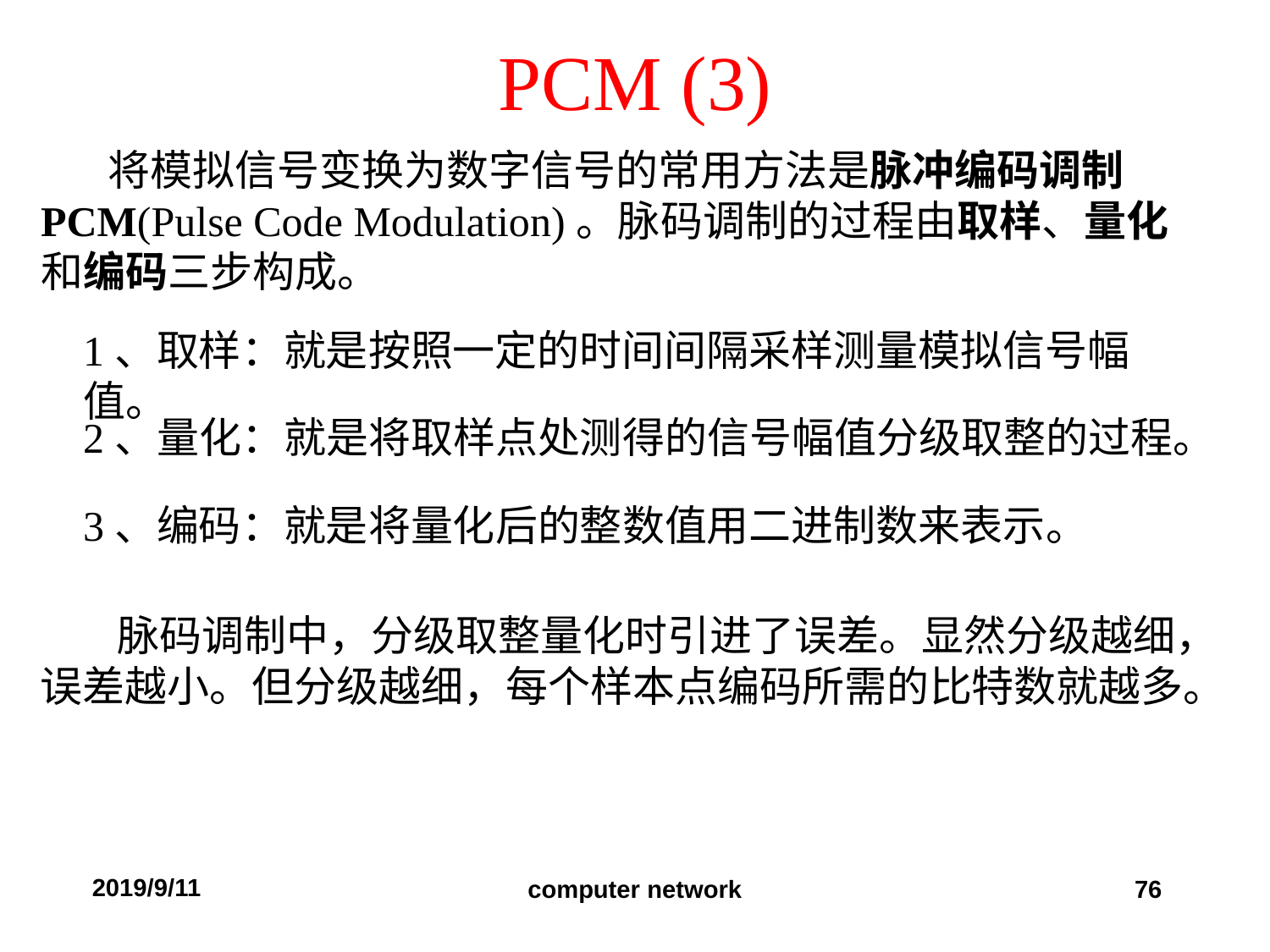

# PCM (3)
      将模拟信号变换为数字信号的常用方法是脉冲编码调制PCM(Pulse Code Modulation)。脉码调制的过程由取样、量化和编码三步构成。
1、取样：就是按照一定的时间间隔采样测量模拟信号幅值。
2、量化：就是将取样点处测得的信号幅值分级取整的过程。
3、编码：就是将量化后的整数值用二进制数来表示。
       脉码调制中，分级取整量化时引进了误差。显然分级越细，误差越小。但分级越细，每个样本点编码所需的比特数就越多。
2019/9/11
computer network
76